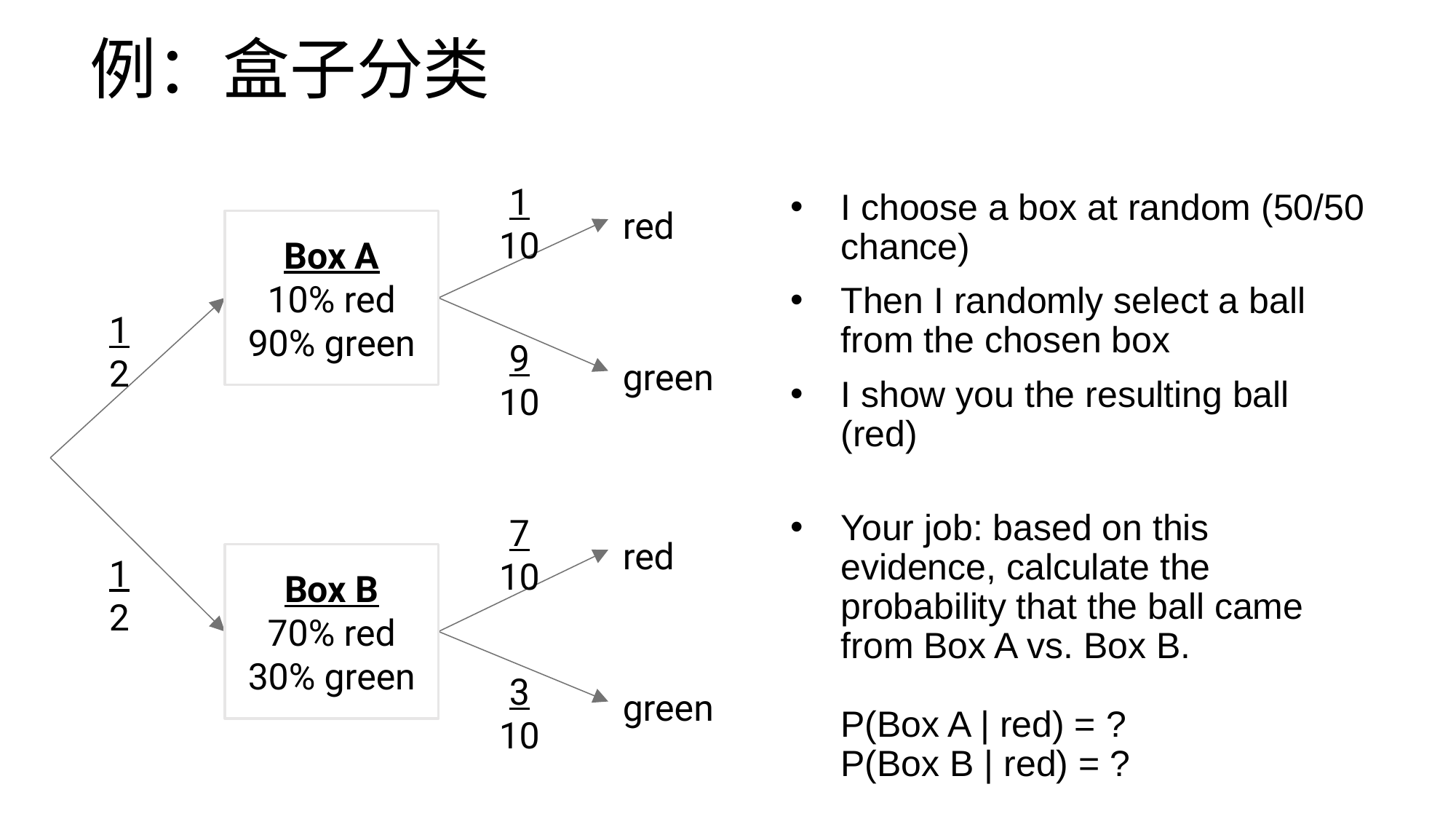

# 例：盒子分类
1
10
I choose a box at random (50/50 chance)
Then I randomly select a ball from the chosen box
I show you the resulting ball (red)
Your job: based on this evidence, calculate the probability that the ball came from Box A vs. Box B.
P(Box A | red) = ?
P(Box B | red) = ?
red
Box A
10% red
90% green
1
2
9
10
green
7
10
red
1
2
Box B
70% red
30% green
3
10
green